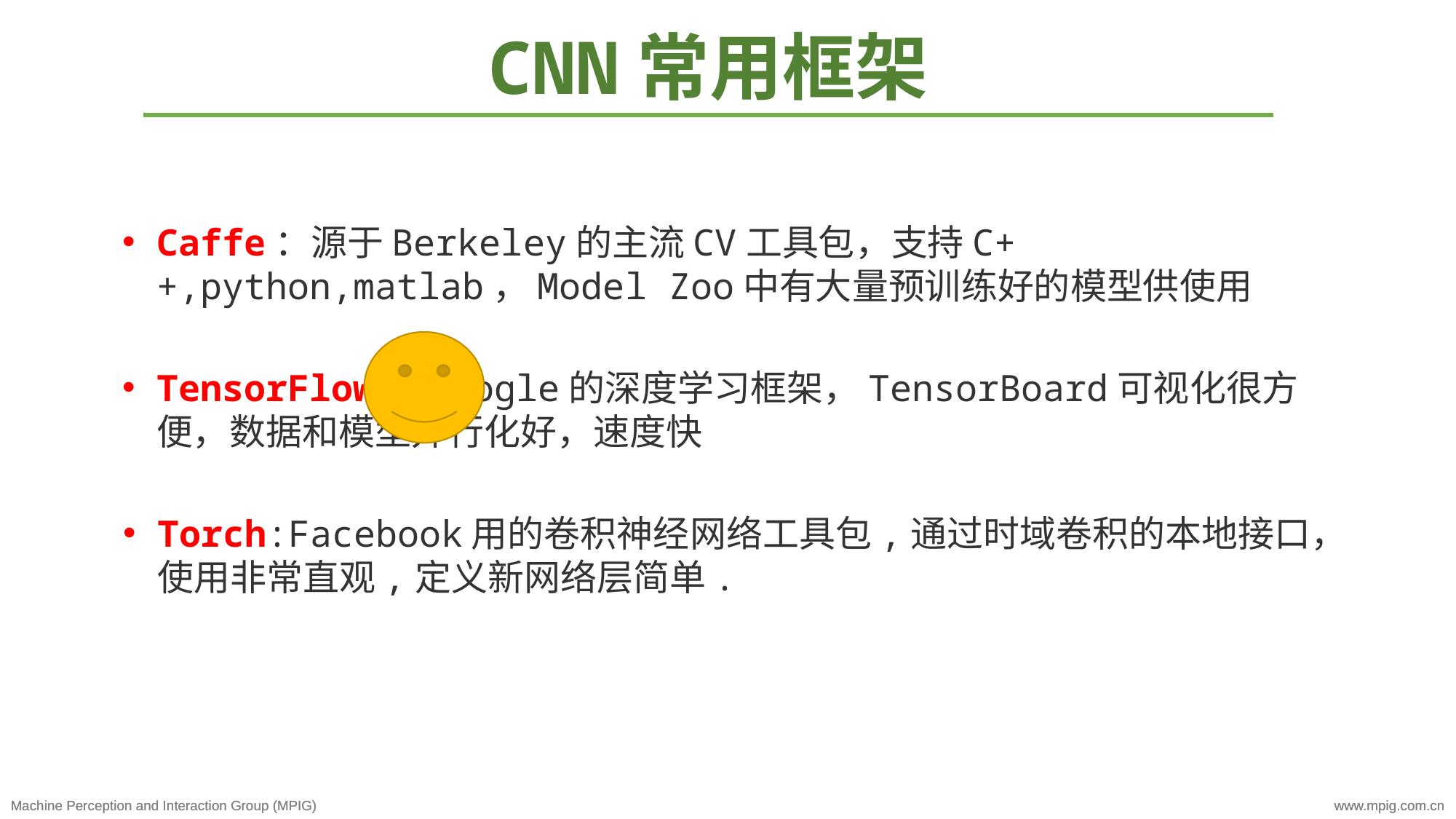

CNN常用框架
Caffe：源于Berkeley的主流CV工具包，支持C++,python,matlab，Model Zoo中有大量预训练好的模型供使用

TensorFlow：Google的深度学习框架，TensorBoard可视化很方便，数据和模型并行化好，速度快
Torch:Facebook用的卷积神经网络工具包,通过时域卷积的本地接口，使用非常直观,定义新网络层简单.